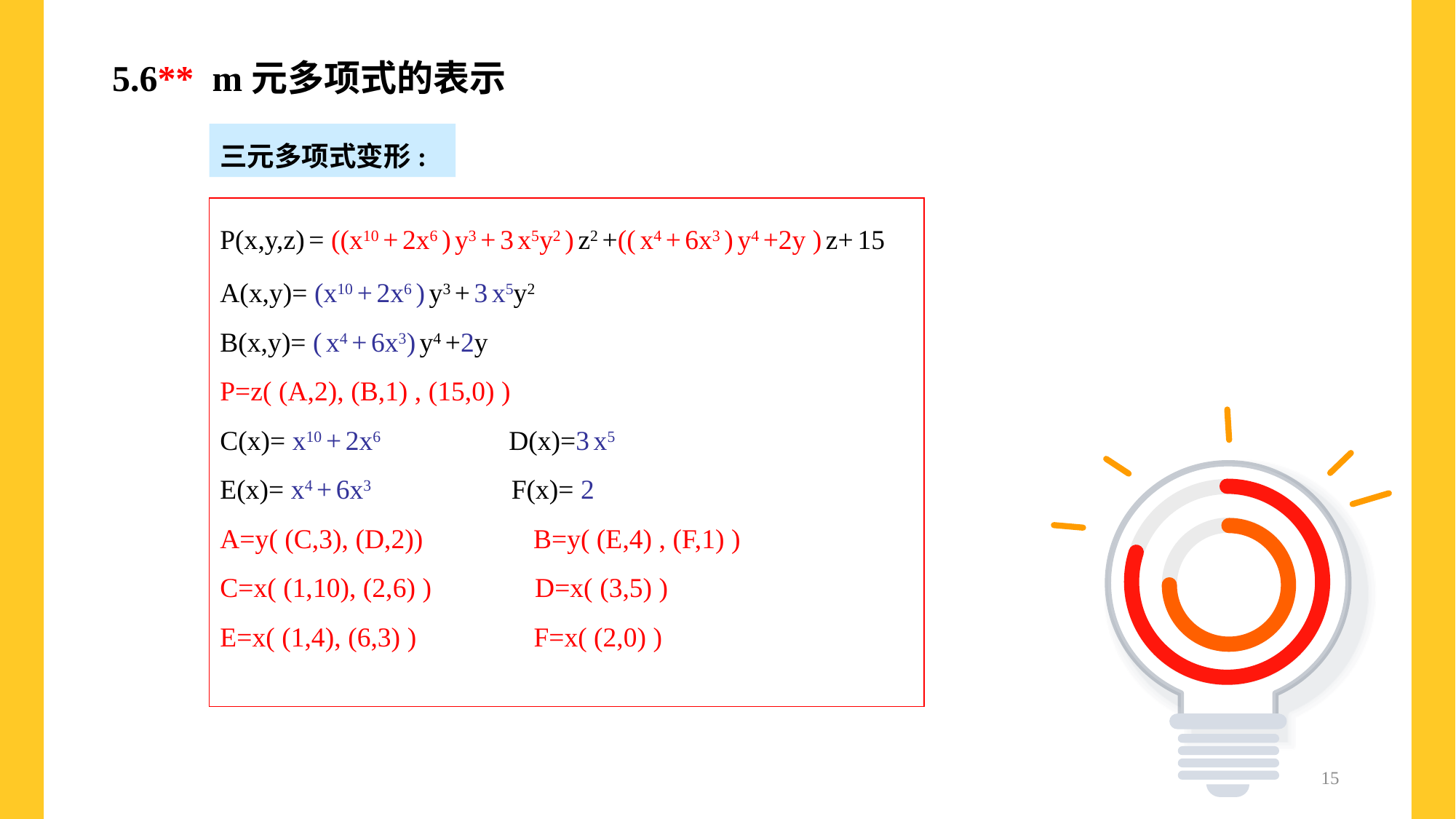

5.6**  m元多项式的表示
三元多项式变形:
P(x,y,z) = ((x10 + 2x6 ) y3 + 3 x5y2 ) z2 +(( x4 + 6x3 ) y4 +2y ) z+ 15
A(x,y)= (x10 + 2x6 ) y3 + 3 x5y2
B(x,y)= ( x4 + 6x3) y4 +2y
P=z( (A,2), (B,1) , (15,0) )
C(x)= x10 + 2x6                                D(x)=3 x5
E(x)= x4 + 6x3                                   F(x)= 2
A=y( (C,3), (D,2))                B=y( (E,4) , (F,1) )
C=x( (1,10), (2,6) )               D=x( (3,5) )
E=x( (1,4), (6,3) )                 F=x( (2,0) )

15